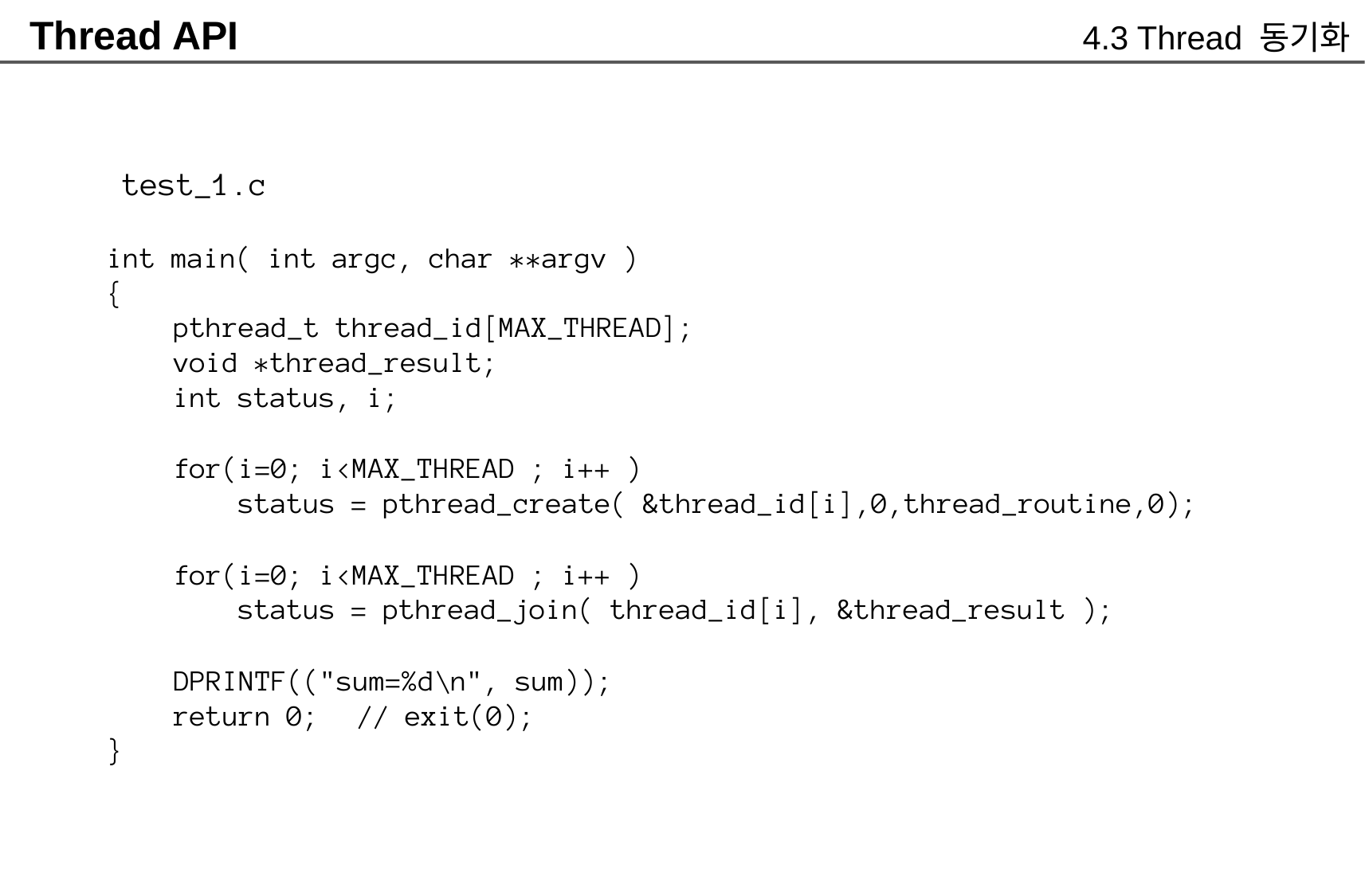

Thread API
4.3 Thread 동기화

	test_1.c

int  main(  int  argc,  char  **argv  )
{
		pthread_t  thread_id[MAX_THREAD];
		void  *thread_result;
		int  status,  i;

		for(i=0;  i<MAX_THREAD  ;  i++  )
			status  =  pthread_create(  &thread_id[i],0,thread_routine,0);

		for(i=0;  i<MAX_THREAD  ;  i++  )
			status  =  pthread_join(  thread_id[i],  &thread_result  );

		DPRINTF(("sum=%d\n",  sum));
		return  0;     //  exit(0);
}